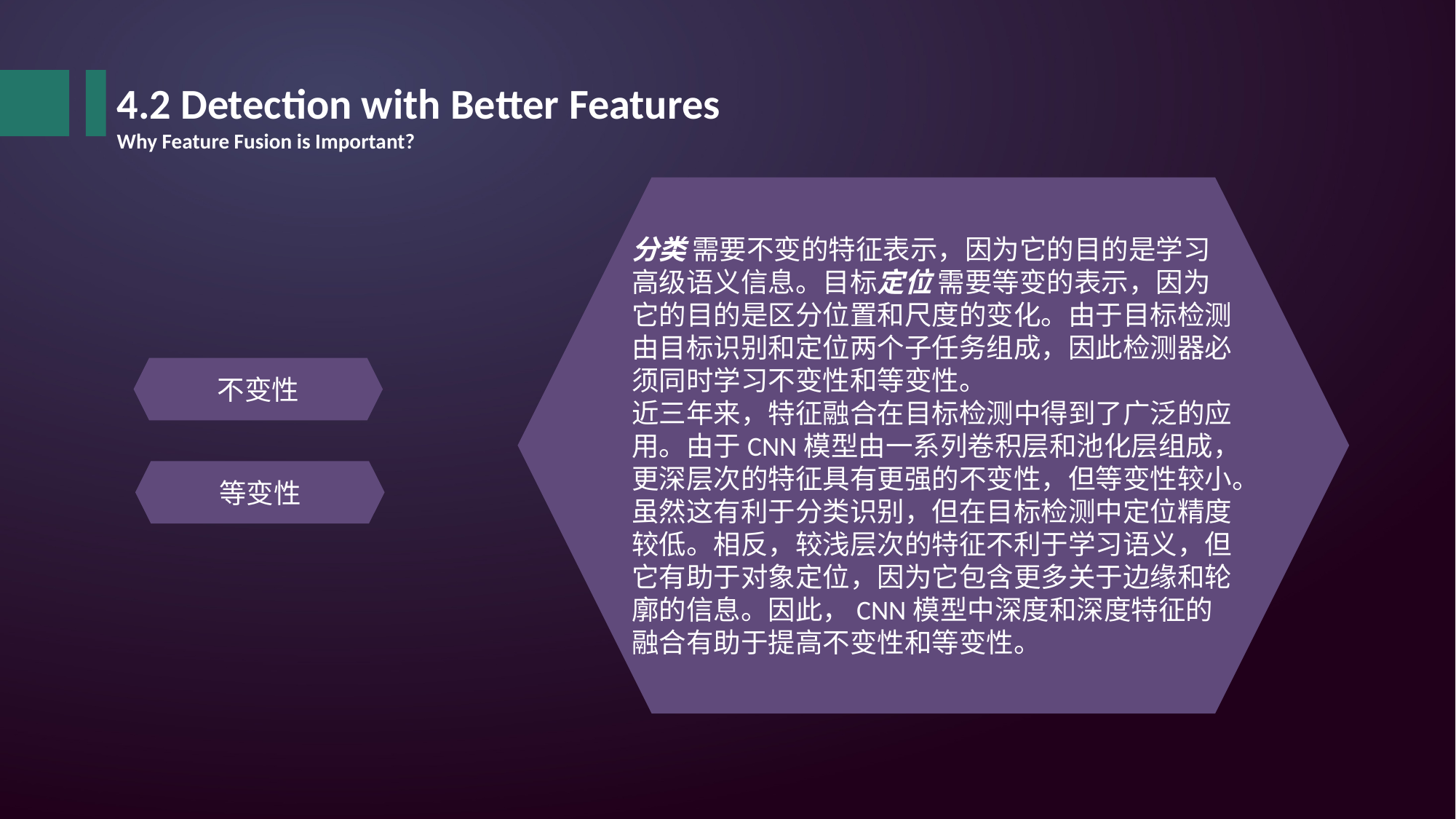

4.2 Detection with Better Features
Why Feature Fusion is Important?

分类 需要不变的特征表示，因为它的目的是学习高级语义信息。目标定位 需要等变的表示，因为它的目的是区分位置和尺度的变化。由于目标检测由目标识别和定位两个子任务组成，因此检测器必须同时学习不变性和等变性。
近三年来，特征融合在目标检测中得到了广泛的应用。由于CNN模型由一系列卷积层和池化层组成，更深层次的特征具有更强的不变性，但等变性较小。虽然这有利于分类识别，但在目标检测中定位精度较低。相反，较浅层次的特征不利于学习语义，但它有助于对象定位，因为它包含更多关于边缘和轮廓的信息。因此，CNN模型中深度和深度特征的融合有助于提高不变性和等变性。
不变性
等变性